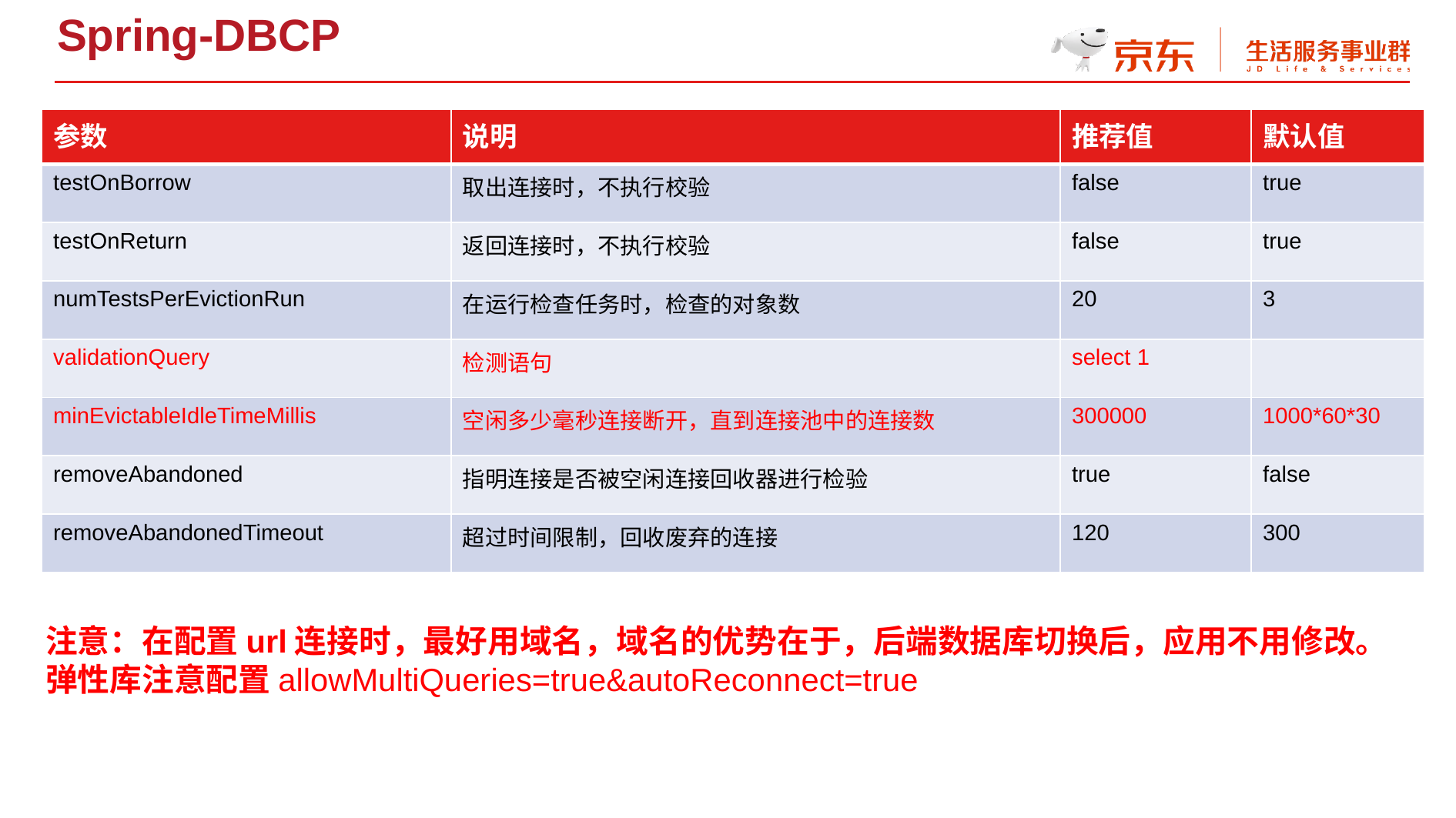

Spring-DBCP
| 参数 | 说明 | 推荐值 | 默认值 |
| --- | --- | --- | --- |
| testOnBorrow | 取出连接时，不执行校验 | false | true |
| testOnReturn | 返回连接时，不执行校验 | false | true |
| numTestsPerEvictionRun | 在运行检查任务时，检查的对象数 | 20 | 3 |
| validationQuery | 检测语句 | select 1 |  |
| minEvictableIdleTimeMillis | 空闲多少毫秒连接断开，直到连接池中的连接数 | 300000 | 1000\*60\*30 |
| removeAbandoned | 指明连接是否被空闲连接回收器进行检验 | true | false |
| removeAbandonedTimeout | 超过时间限制，回收废弃的连接 | 120 | 300 |
注意：在配置url连接时，最好用域名，域名的优势在于，后端数据库切换后，应用不用修改。
弹性库注意配置allowMultiQueries=true&autoReconnect=true